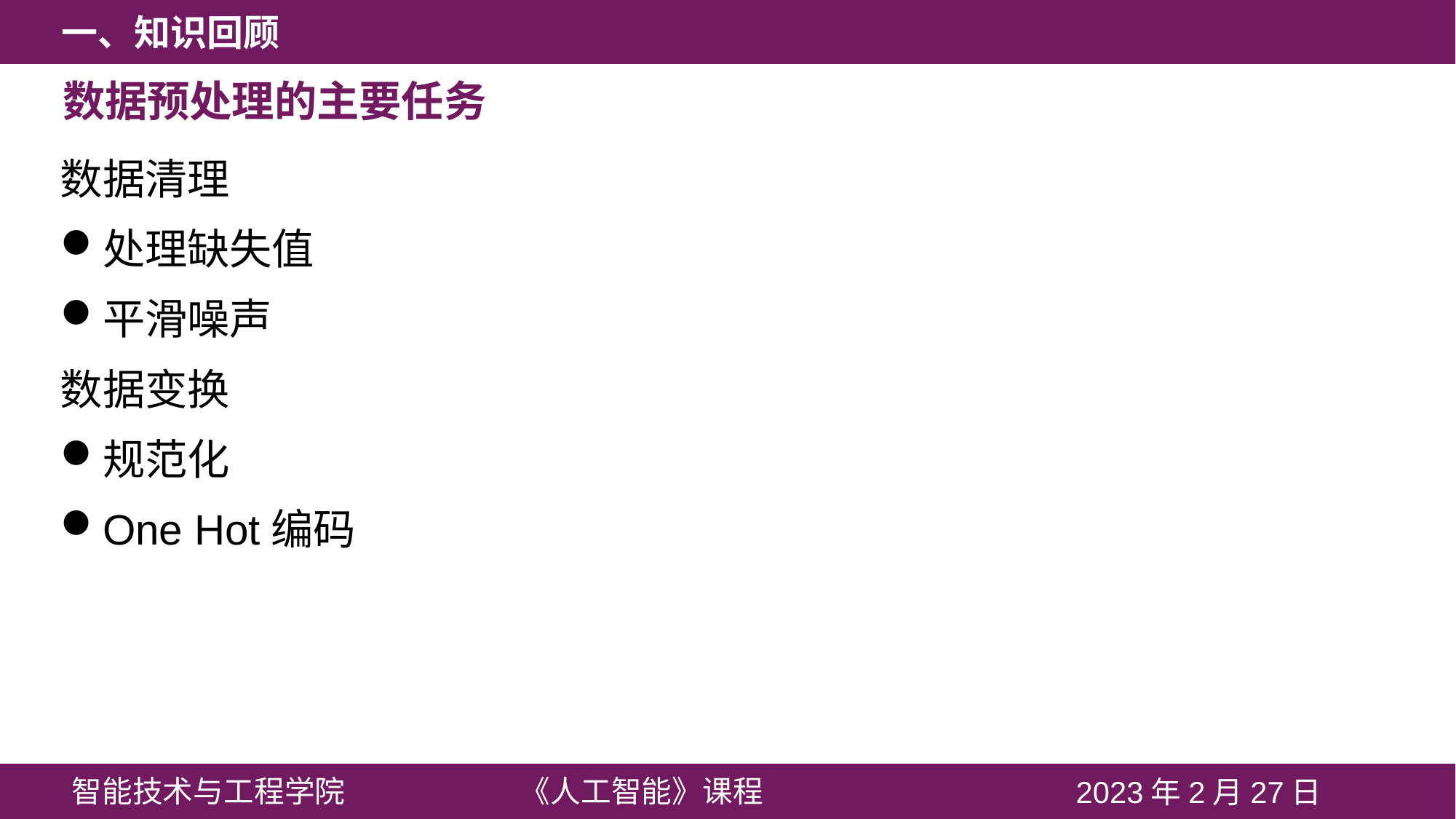

数据预处理的主要任务
数据清理
处理缺失值
平滑噪声
数据变换
规范化
One Hot编码